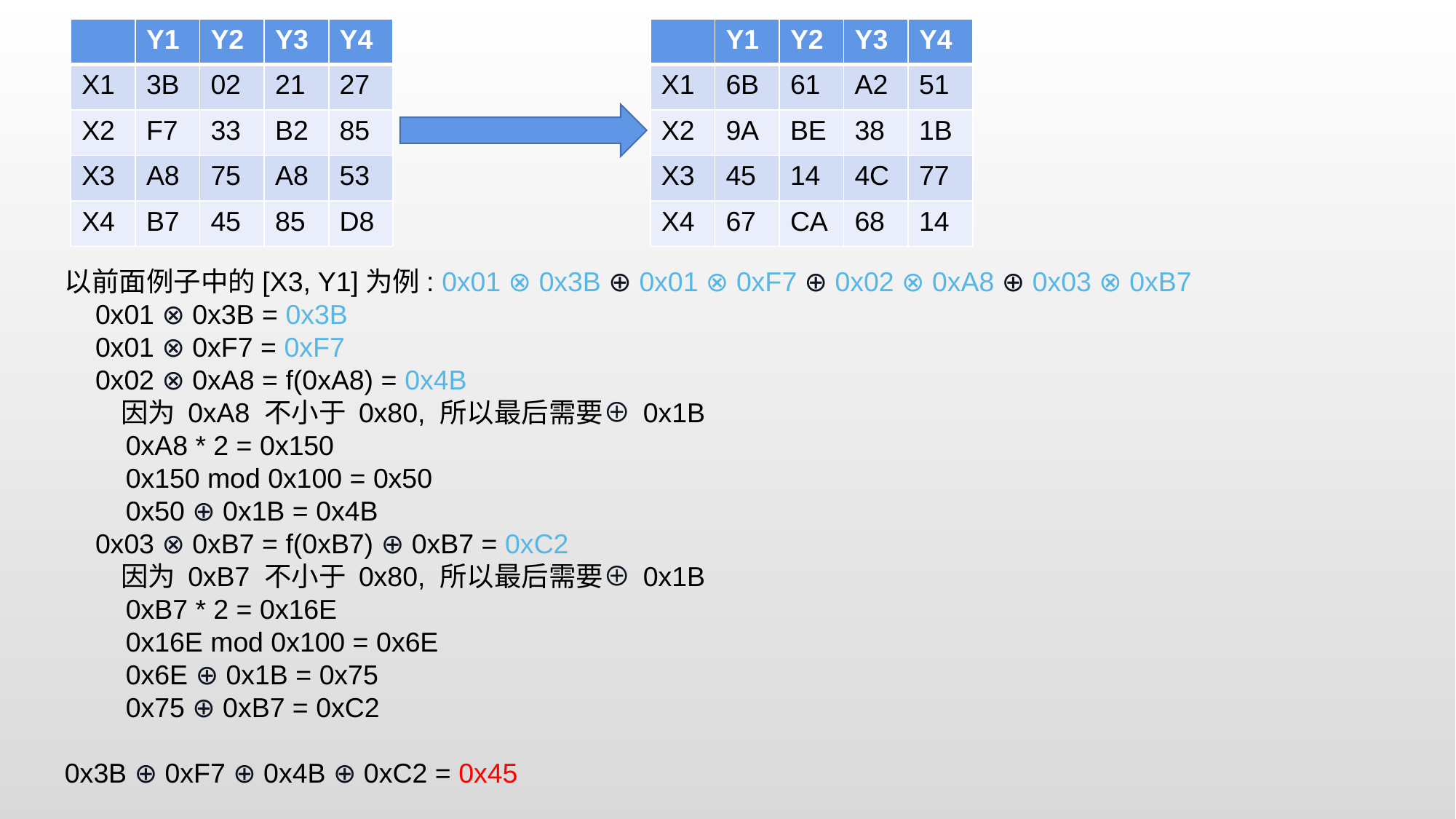

|  | Y1 | Y2 | Y3 | Y4 |
| --- | --- | --- | --- | --- |
| X1 | 3B | 02 | 21 | 27 |
| X2 | F7 | 33 | B2 | 85 |
| X3 | A8 | 75 | A8 | 53 |
| X4 | B7 | 45 | 85 | D8 |
|  | Y1 | Y2 | Y3 | Y4 |
| --- | --- | --- | --- | --- |
| X1 | 6B | 61 | A2 | 51 |
| X2 | 9A | BE | 38 | 1B |
| X3 | 45 | 14 | 4C | 77 |
| X4 | 67 | CA | 68 | 14 |

以前面例子中的[X3, Y1]为例: 0x01 ⊗ 0x3B ⊕ 0x01 ⊗ 0xF7 ⊕ 0x02 ⊗ 0xA8 ⊕ 0x03 ⊗ 0xB7
    0x01 ⊗ 0x3B = 0x3B
    0x01 ⊗ 0xF7 = 0xF7
    0x02 ⊗ 0xA8 = f(0xA8) = 0x4B
        因为 0xA8 不小于 0x80, 所以最后需要⊕ 0x1B
        0xA8 * 2 = 0x150
        0x150 mod 0x100 = 0x50
        0x50 ⊕ 0x1B = 0x4B
    0x03 ⊗ 0xB7 = f(0xB7) ⊕ 0xB7 = 0xC2
        因为 0xB7 不小于 0x80, 所以最后需要⊕ 0x1B
        0xB7 * 2 = 0x16E
        0x16E mod 0x100 = 0x6E
        0x6E ⊕ 0x1B = 0x75
        0x75 ⊕ 0xB7 = 0xC2

0x3B ⊕ 0xF7 ⊕ 0x4B ⊕ 0xC2 = 0x45